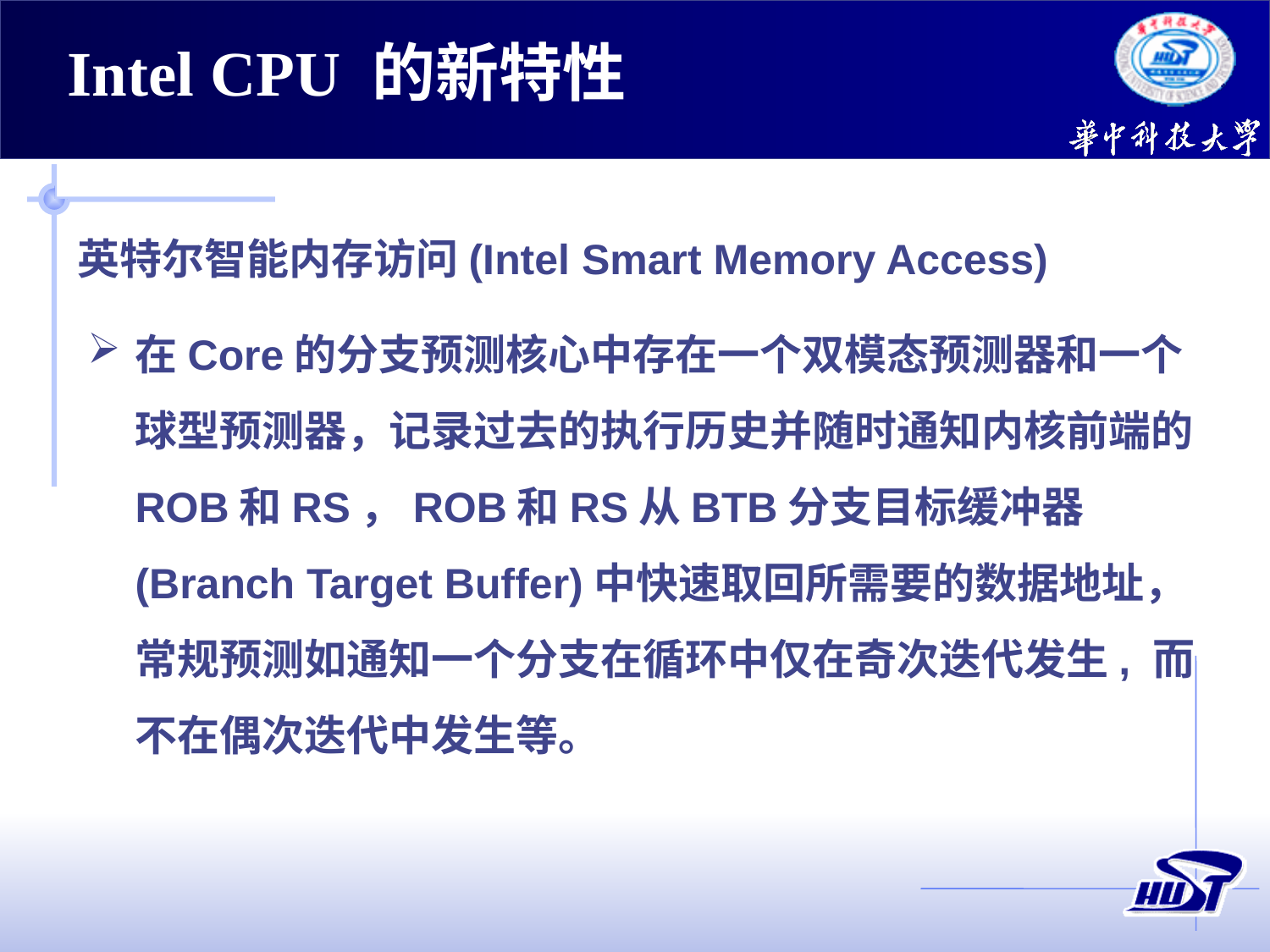

Intel CPU 的新特性
英特尔智能内存访问(Intel Smart Memory Access)
在Core的分支预测核心中存在一个双模态预测器和一个球型预测器，记录过去的执行历史并随时通知内核前端的ROB和RS，ROB和RS从BTB分支目标缓冲器(Branch Target Buffer)中快速取回所需要的数据地址，常规预测如通知一个分支在循环中仅在奇次迭代发生, 而不在偶次迭代中发生等。